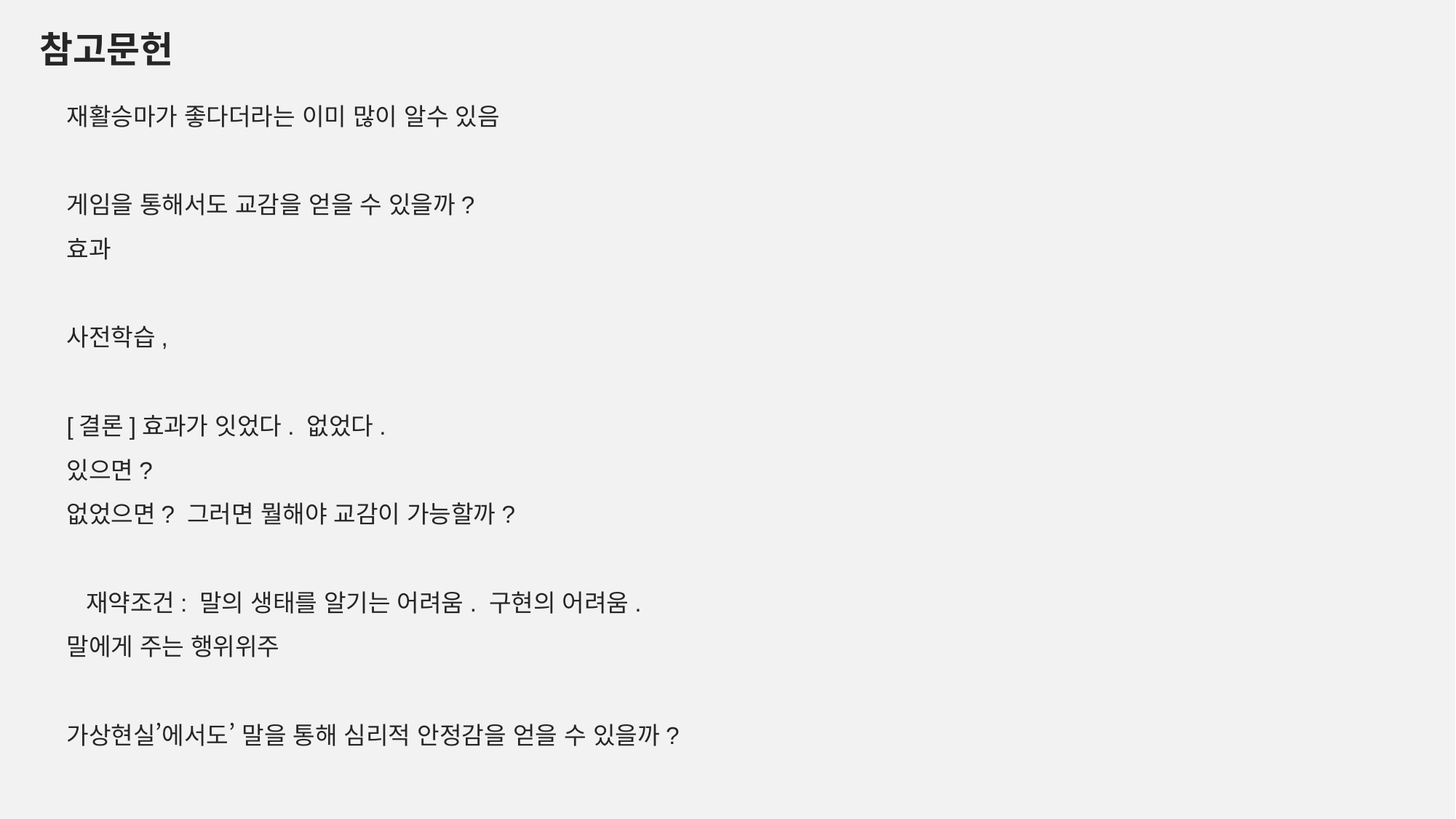

참고문헌

재활승마가 좋다더라는 이미 많이 알수 있음

게임을 통해서도 교감을 얻을 수 있을까?
효과

사전학습,

[결론]효과가 잇었다. 없었다.
있으면?
없었으면? 그러면 뭘해야 교감이 가능할까?

  재약조건: 말의 생태를 알기는 어려움. 구현의 어려움.
말에게 주는 행위위주

가상현실’에서도’ 말을 통해 심리적 안정감을 얻을 수 있을까?